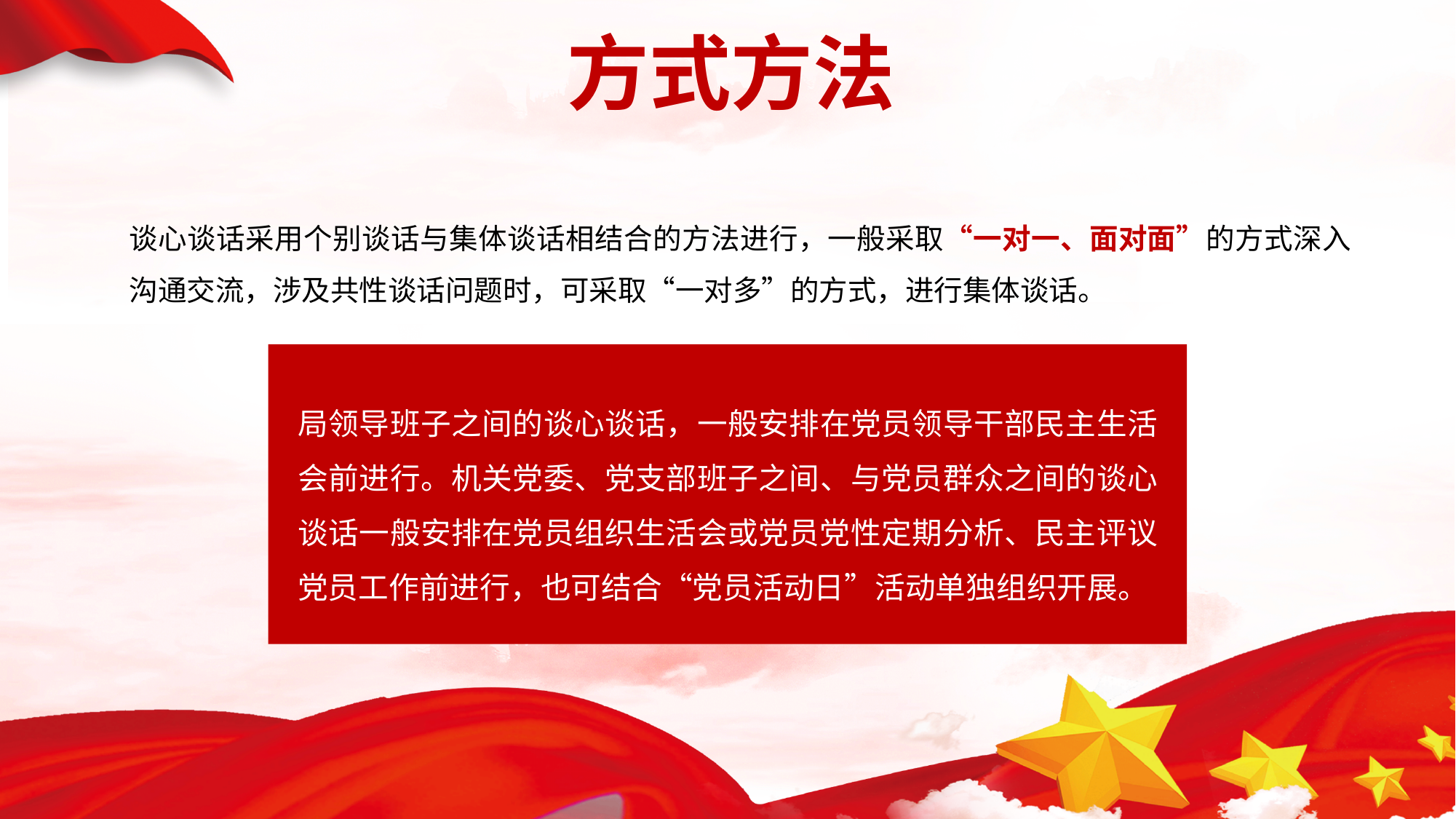

方式方法
谈心谈话采用个别谈话与集体谈话相结合的方法进行，一般采取“一对一、面对面”的方式深入沟通交流，涉及共性谈话问题时，可采取“一对多”的方式，进行集体谈话。

局领导班子之间的谈心谈话，一般安排在党员领导干部民主生活会前进行。机关党委、党支部班子之间、与党员群众之间的谈心谈话一般安排在党员组织生活会或党员党性定期分析、民主评议党员工作前进行，也可结合“党员活动日”活动单独组织开展。